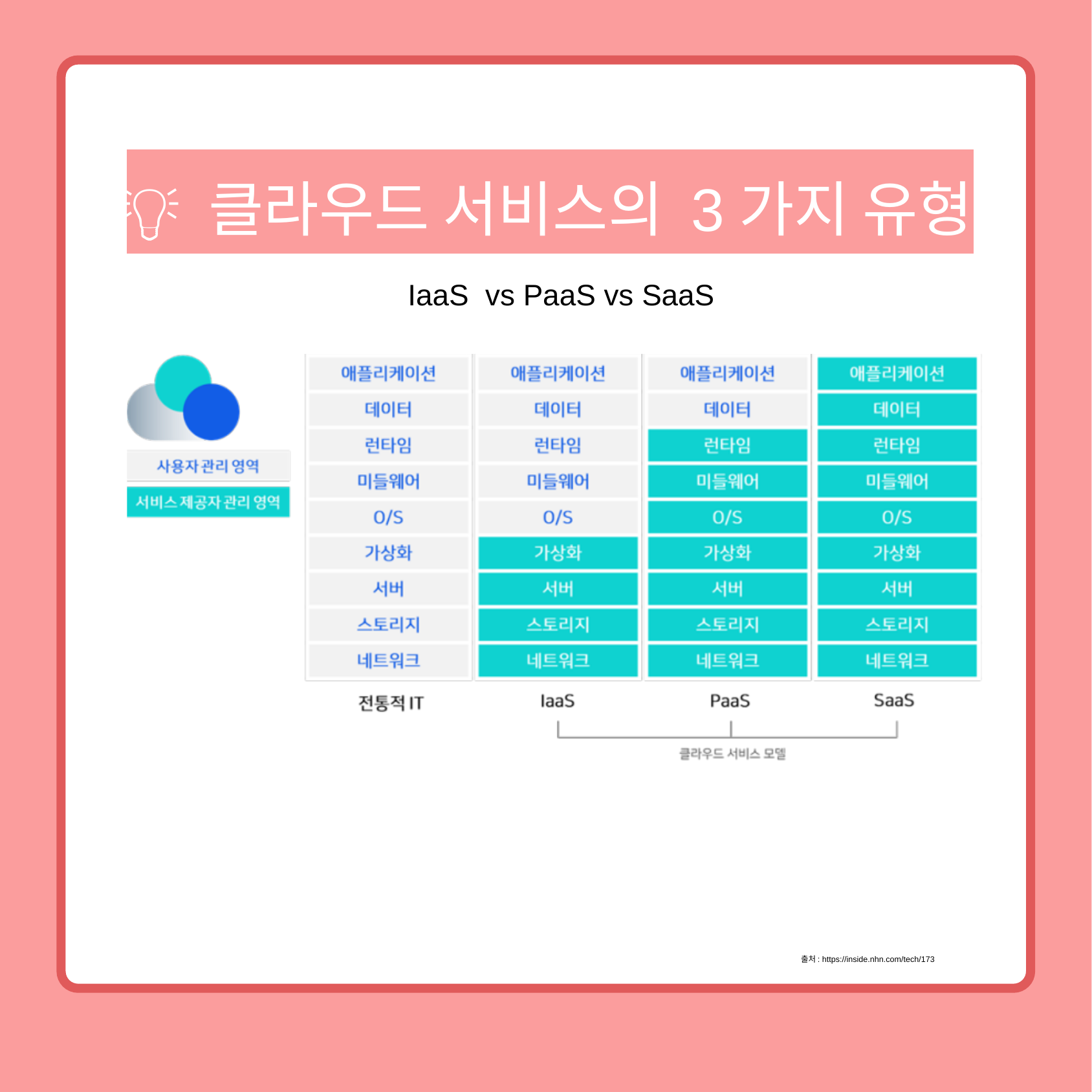

💡 클라우드 서비스의 3가지 유형
IaaS  vs PaaS vs SaaS

출처: https://inside.nhn.com/tech/173